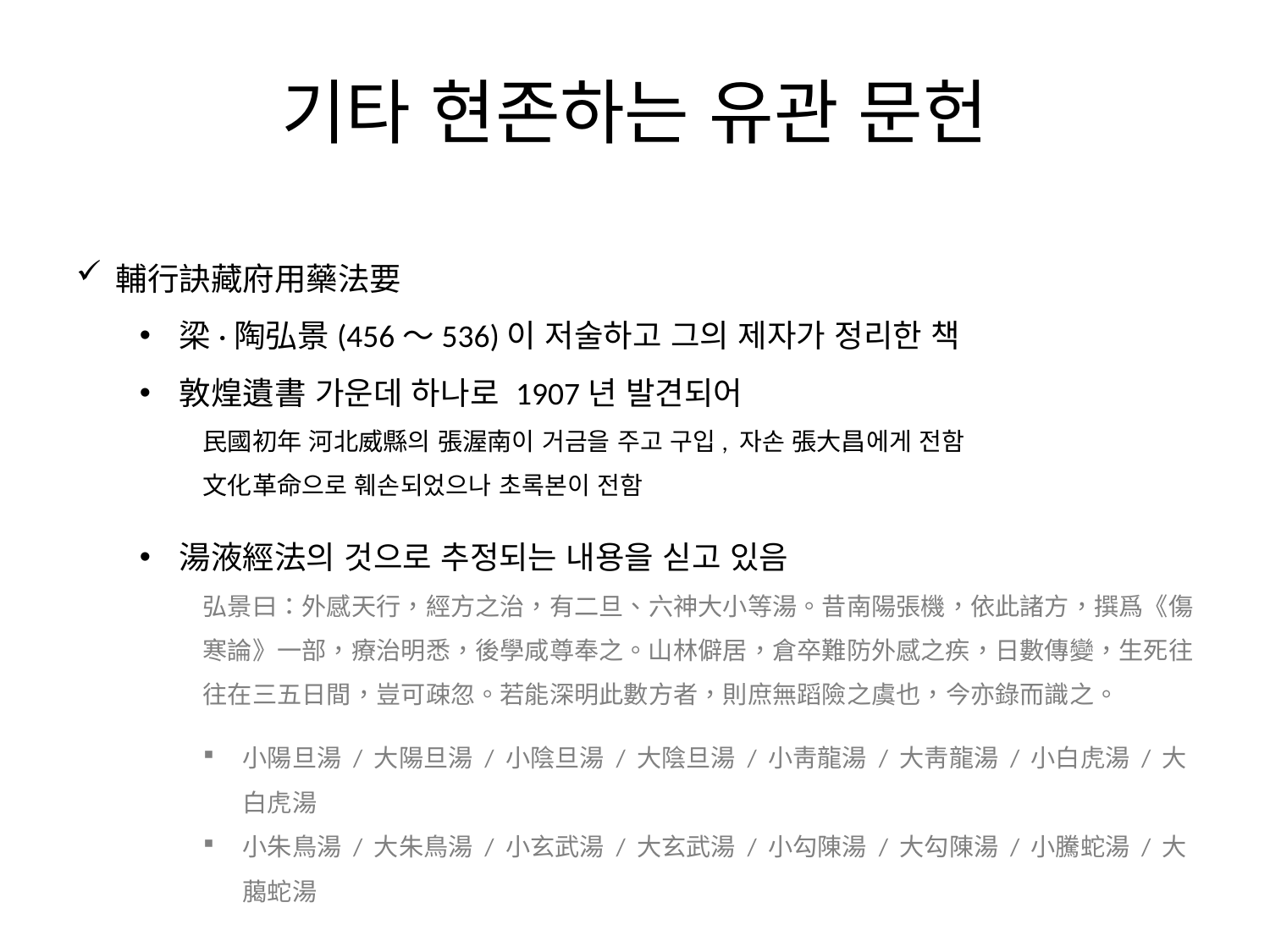

기타 현존하는 유관 문헌
輔行訣藏府用藥法要
梁·陶弘景(456～536)이 저술하고 그의 제자가 정리한 책
敦煌遺書 가운데 하나로 1907년 발견되어
民國初年 河北威縣의 張渥南이 거금을 주고 구입, 자손 張大昌에게 전함
文化革命으로 훼손되었으나 초록본이 전함

湯液經法의 것으로 추정되는 내용을 싣고 있음
弘景曰：外感天行，經方之治，有二旦、六神大小等湯。昔南陽張機，依此諸方，撰爲《傷寒論》一部，療治明悉，後學咸尊奉之。山林僻居，倉卒難防外感之疾，日數傳變，生死往往在三五日間，豈可疎忽。若能深明此數方者，則庶無蹈險之虞也，今亦錄而識之。

小陽旦湯 / 大陽旦湯 / 小陰旦湯 / 大陰旦湯 / 小靑龍湯 / 大靑龍湯 / 小白虎湯 / 大白虎湯
小朱鳥湯 / 大朱鳥湯 / 小玄武湯 / 大玄武湯 / 小勾陳湯 / 大勾陳湯 / 小騰蛇湯 / 大﨟蛇湯